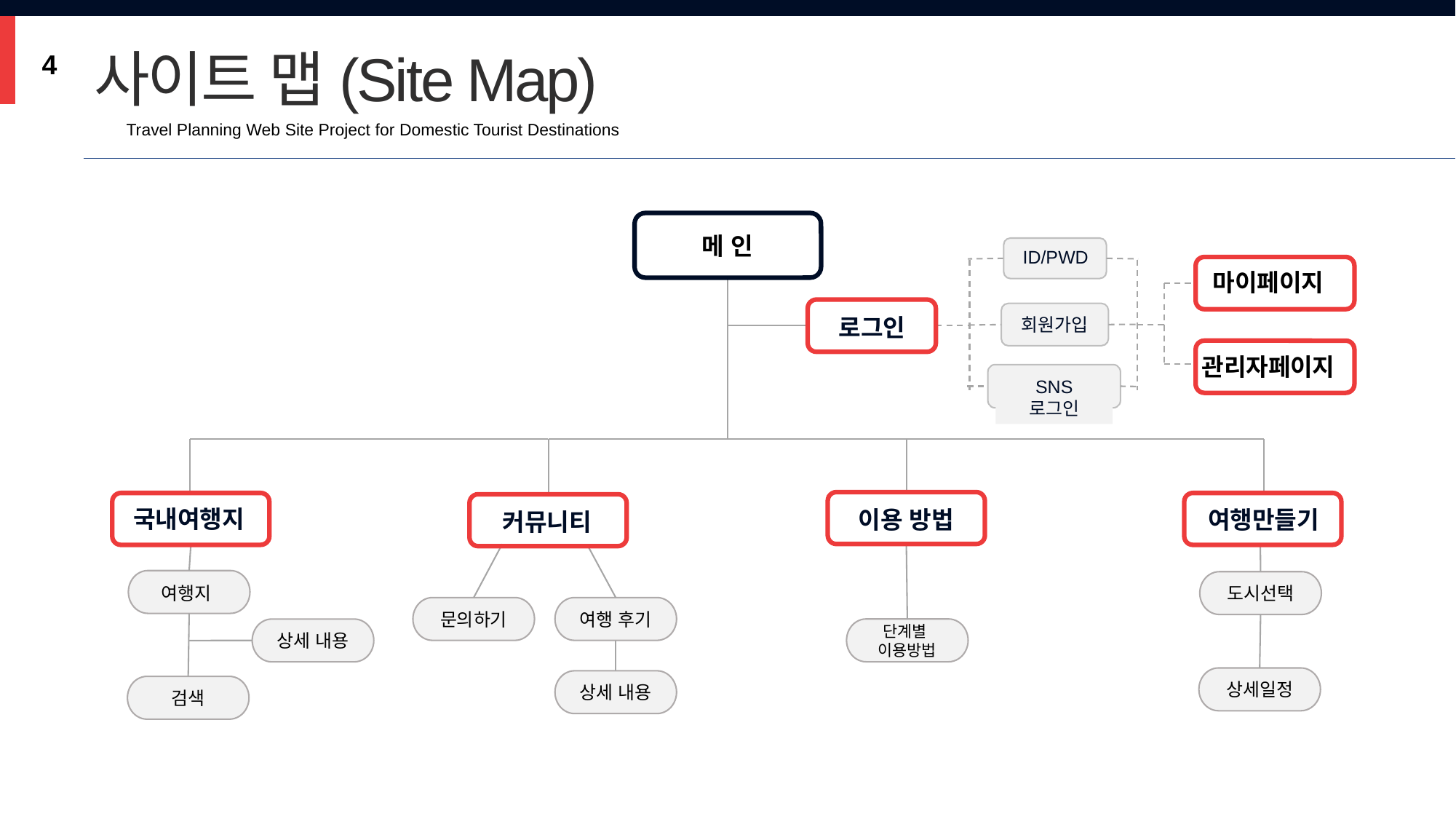

사이트 맵(Site Map)
4

Travel Planning Web Site Project for Domestic Tourist Destinations

메 인

ID/PWD
회원가입
SNS 로그인

마이페이지

로그인

관리자페이지

국내여행지
여행만들기
이용 방법
커뮤니티
문의하기
여행 후기
상세 내용
여행지
상세 내용
검색
도시선택
상세일정
단계별
이용방법